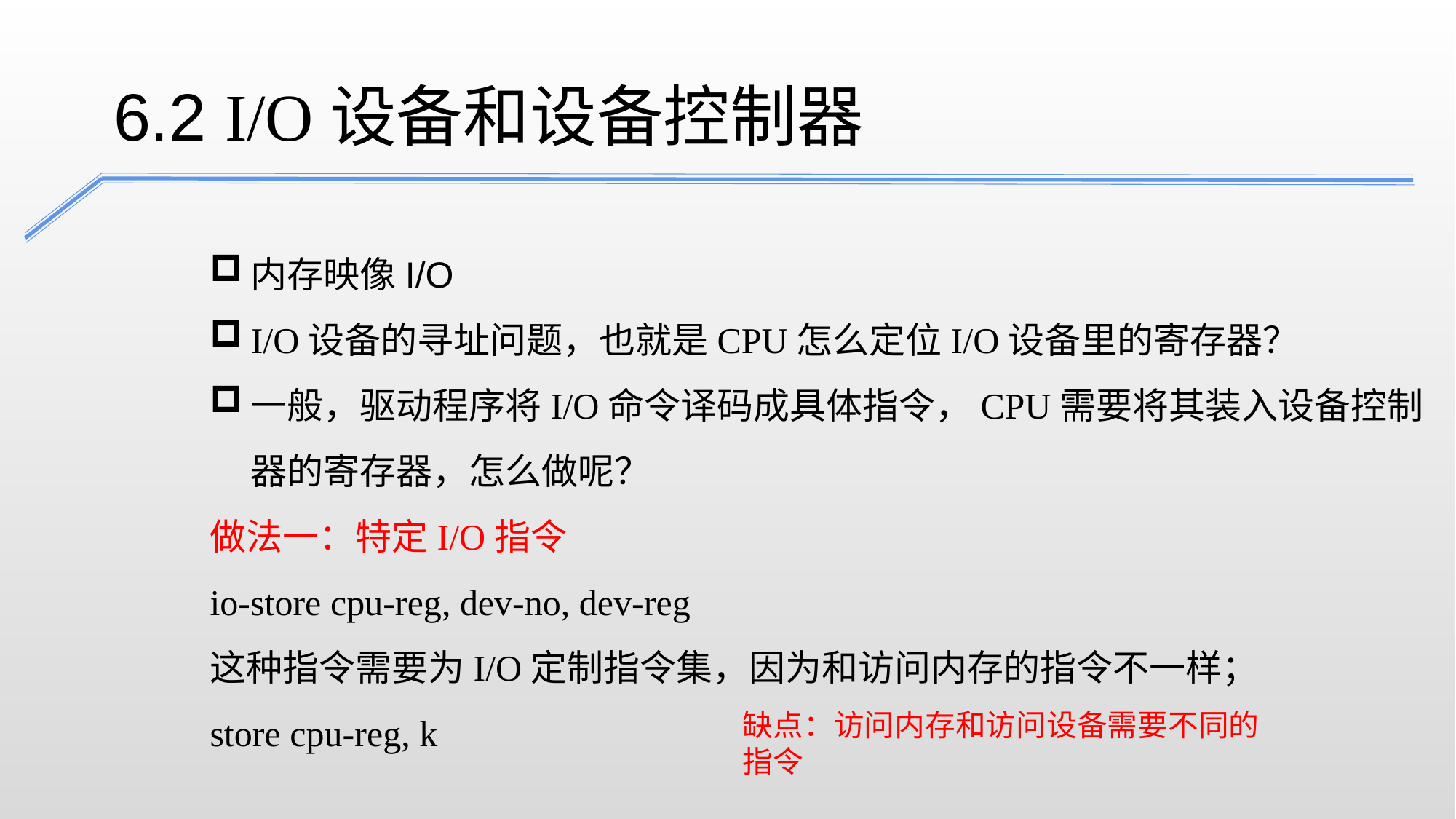

6.2 I/O设备和设备控制器
内存映像I/O
I/O设备的寻址问题，也就是CPU怎么定位I/O设备里的寄存器？
一般，驱动程序将I/O命令译码成具体指令，CPU需要将其装入设备控制器的寄存器，怎么做呢？
做法一：特定I/O指令
io-store cpu-reg, dev-no, dev-reg
这种指令需要为I/O定制指令集，因为和访问内存的指令不一样；
store cpu-reg, k
缺点：访问内存和访问设备需要不同的指令